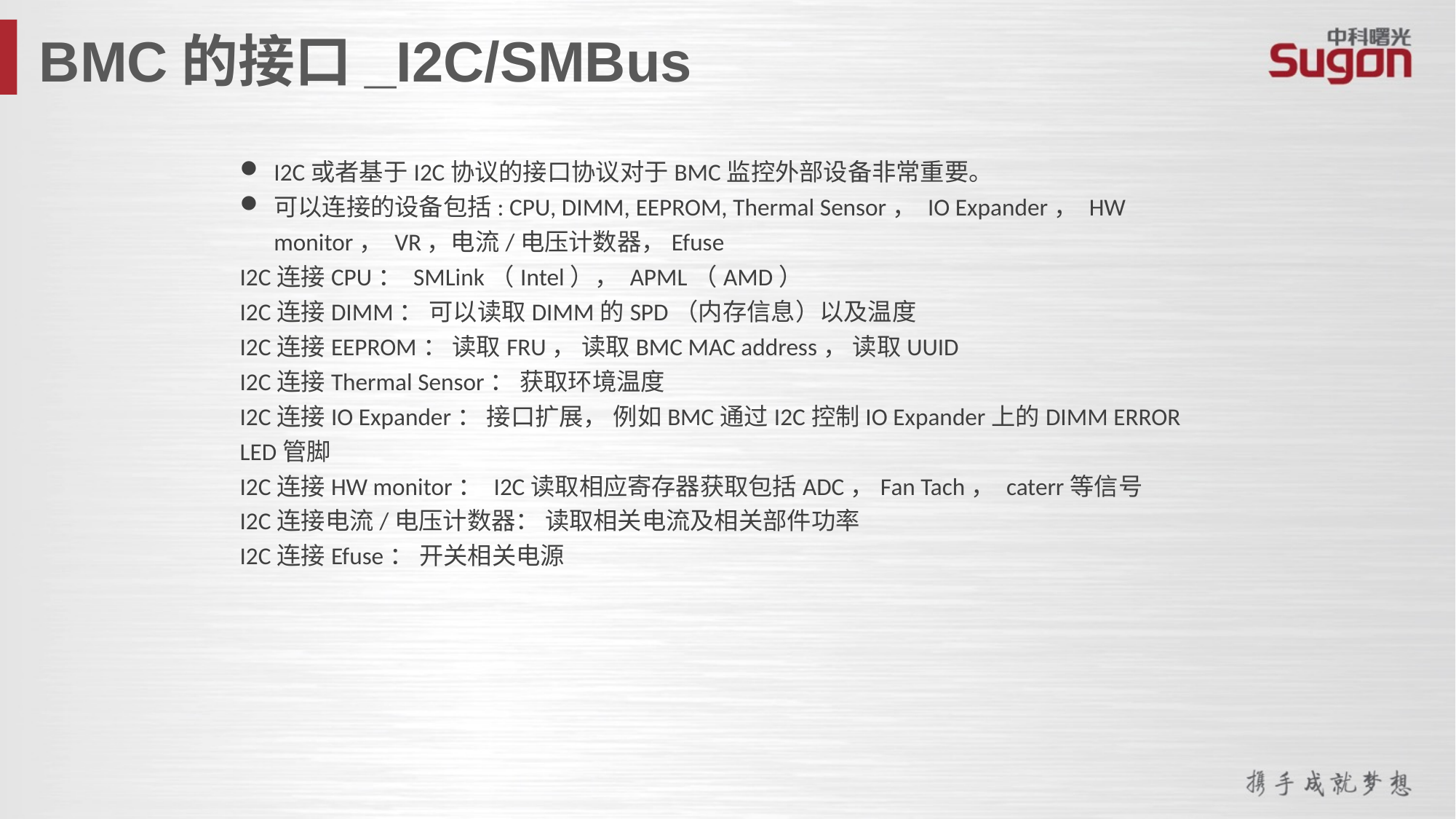

BMC的接口_I2C/SMBus

I2C或者基于I2C协议的接口协议对于BMC监控外部设备非常重要。
可以连接的设备包括: CPU, DIMM, EEPROM, Thermal Sensor， IO Expander， HW monitor， VR，电流/电压计数器，Efuse
I2C连接CPU： SMLink（Intel）， APML（AMD）
I2C连接DIMM： 可以读取DIMM的SPD（内存信息）以及温度
I2C连接EEPROM： 读取FRU， 读取BMC MAC address， 读取UUID
I2C连接Thermal Sensor： 获取环境温度
I2C连接IO Expander： 接口扩展， 例如BMC通过I2C控制IO Expander上的DIMM ERROR LED管脚
I2C连接HW monitor： I2C读取相应寄存器获取包括ADC，Fan Tach， caterr等信号
I2C连接电流/电压计数器： 读取相关电流及相关部件功率
I2C连接Efuse： 开关相关电源